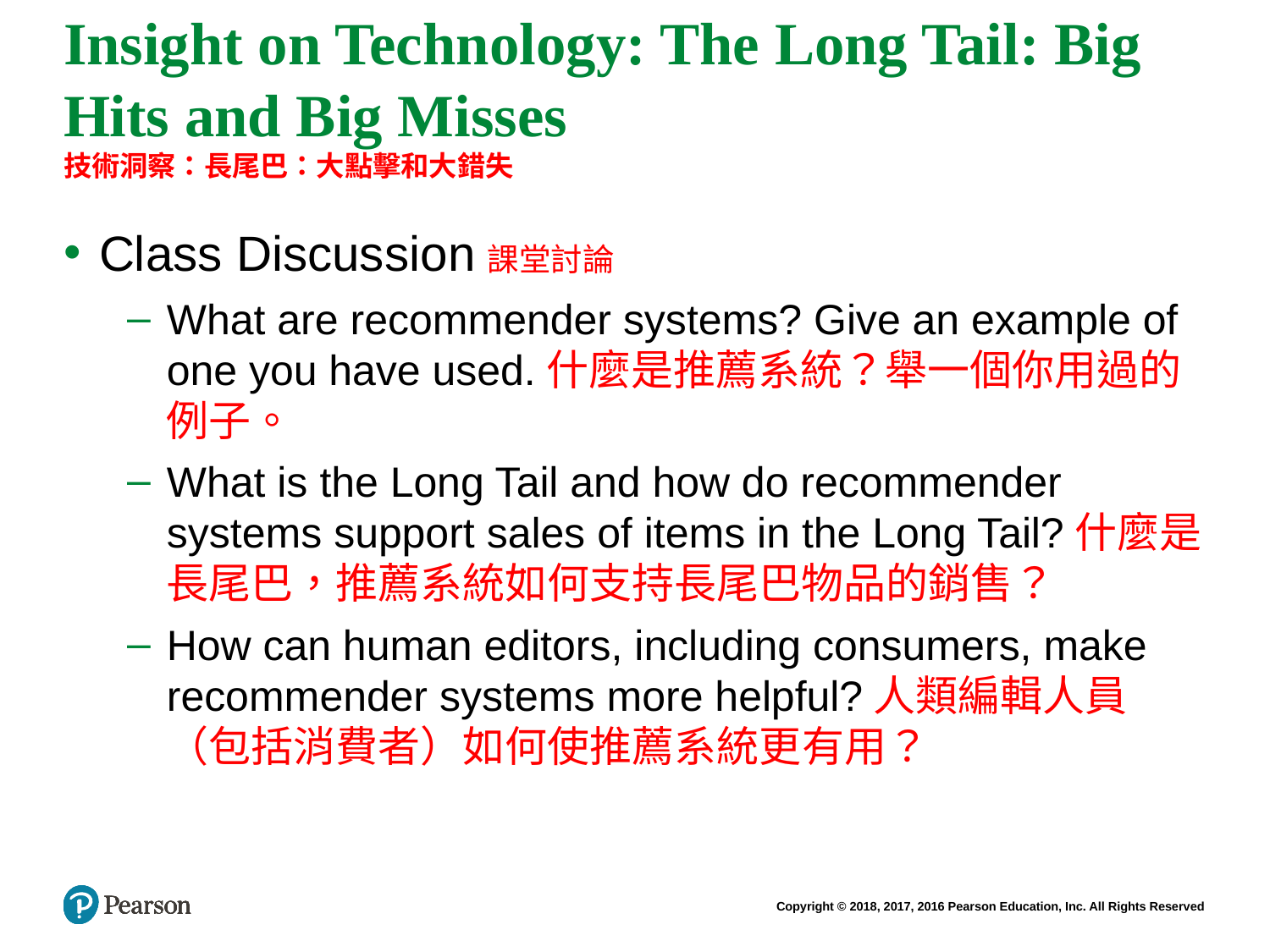

# Insight on Technology: The Long Tail: Big Hits and Big Misses 技術洞察：長尾巴：大點擊和大錯失
Class Discussion課堂討論
What are recommender systems? Give an example of one you have used.什麼是推薦系統？舉一個你用過的例子。
What is the Long Tail and how do recommender systems support sales of items in the Long Tail?什麼是長尾巴，推薦系統如何支持長尾巴物品的銷售？
How can human editors, including consumers, make recommender systems more helpful?人類編輯人員（包括消費者）如何使推薦系統更有用？